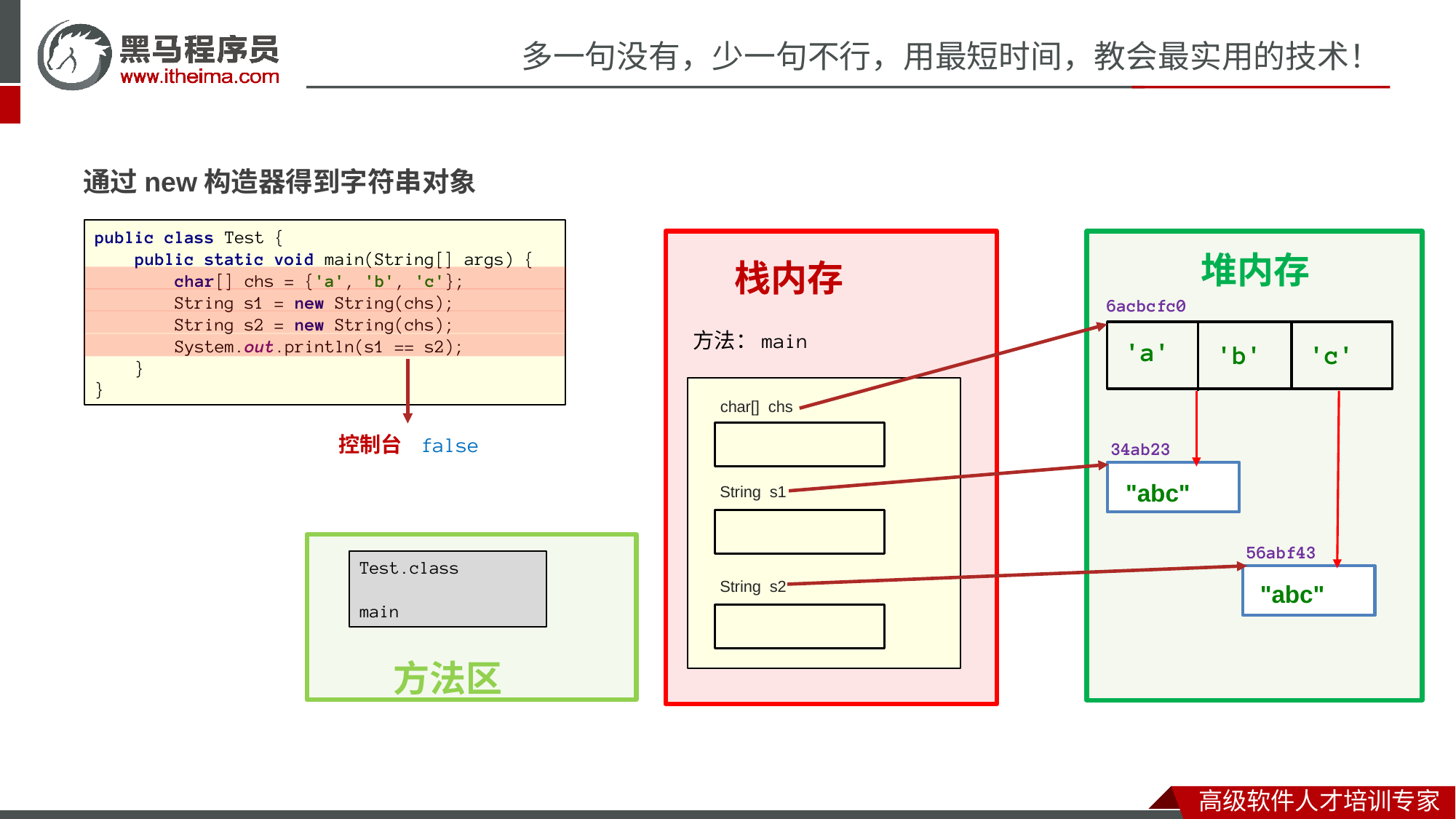

通过new构造器得到字符串对象
public class Test {
    public static void main(String[] args) {
        char[] chs = {'a', 'b', 'c'};
        String s1 = new String(chs);
        String s2 = new String(chs);
        System.out.println(s1 == s2);
    }
}
堆内存
栈内存

6acbcfc0

方法：main
'a'
'b'
'c'

char[]  chs

控制台
false
34ab23

"abc"
String  s1

方法区
56abf43
Test.class

main

String  s2
"abc"